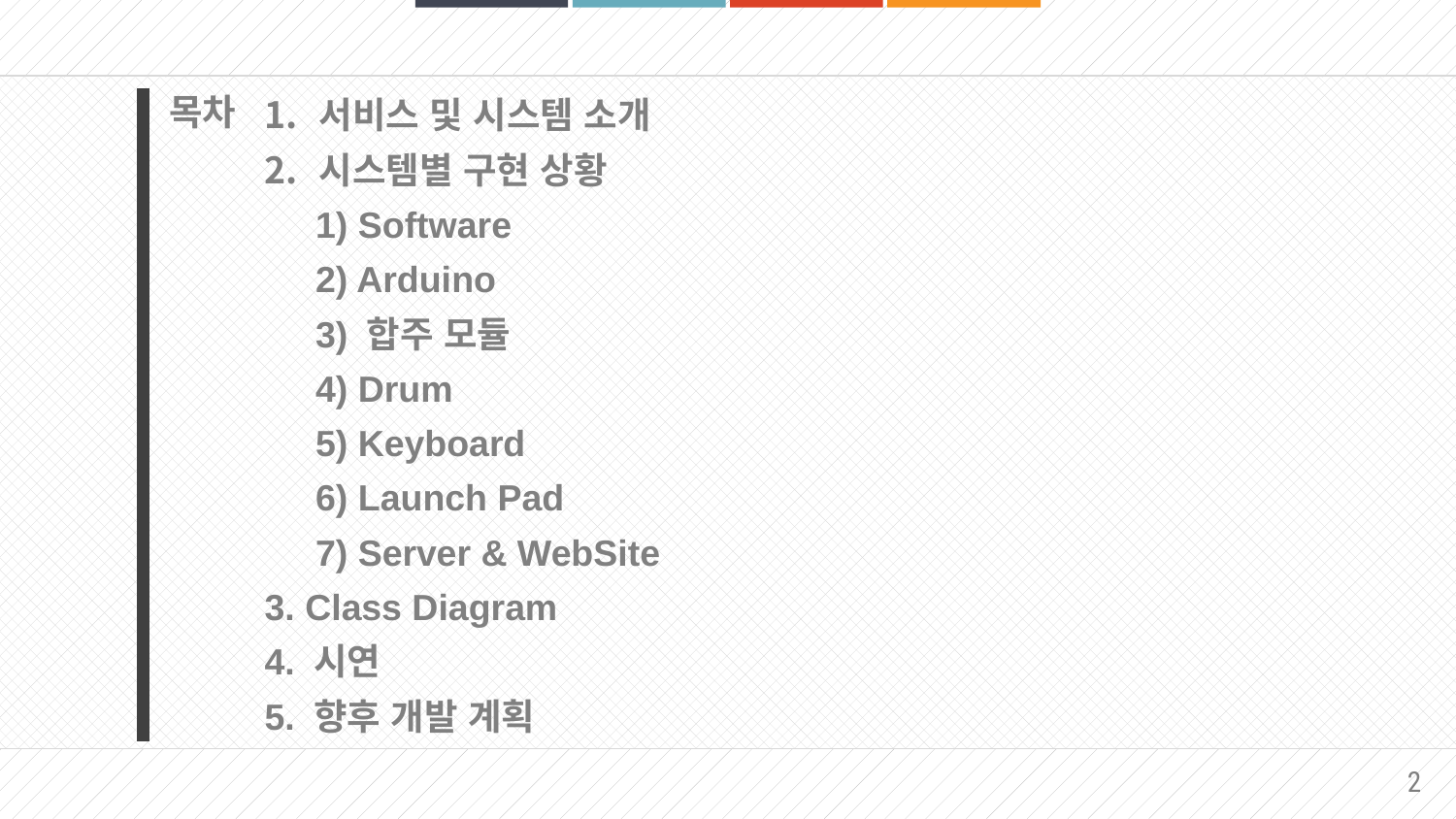

서비스 및 시스템 소개
시스템별 구현 상황
     1) Software
     2) Arduino
     3) 합주 모듈
     4) Drum
     5) Keyboard
     6) Launch Pad
     7) Server & WebSite
3. Class Diagram
4. 시연
5. 향후 개발 계획
목차